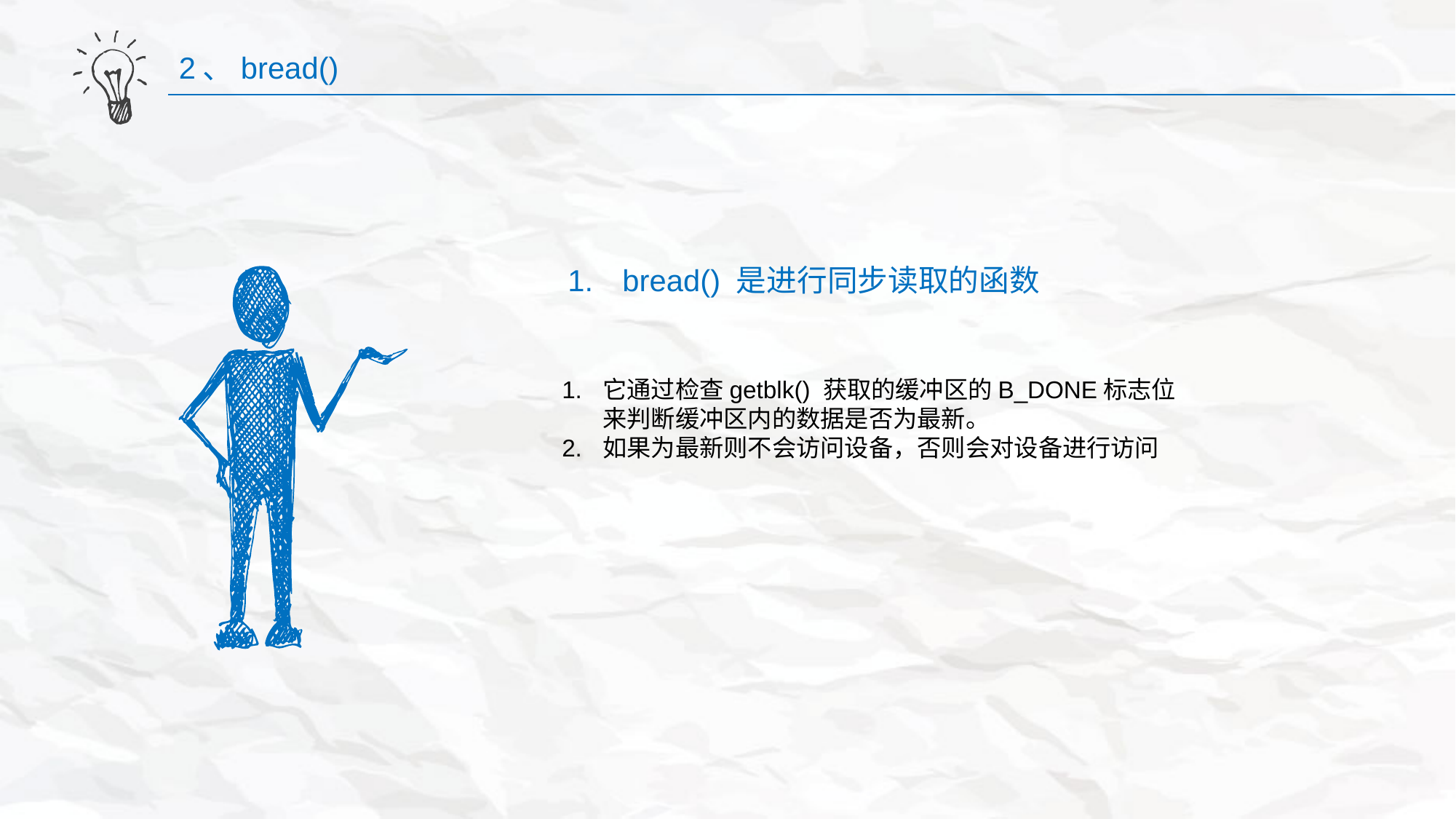

2、bread()
bread() 是进行同步读取的函数
它通过检查getblk() 获取的缓冲区的B_DONE标志位来判断缓冲区内的数据是否为最新。
如果为最新则不会访问设备，否则会对设备进行访问